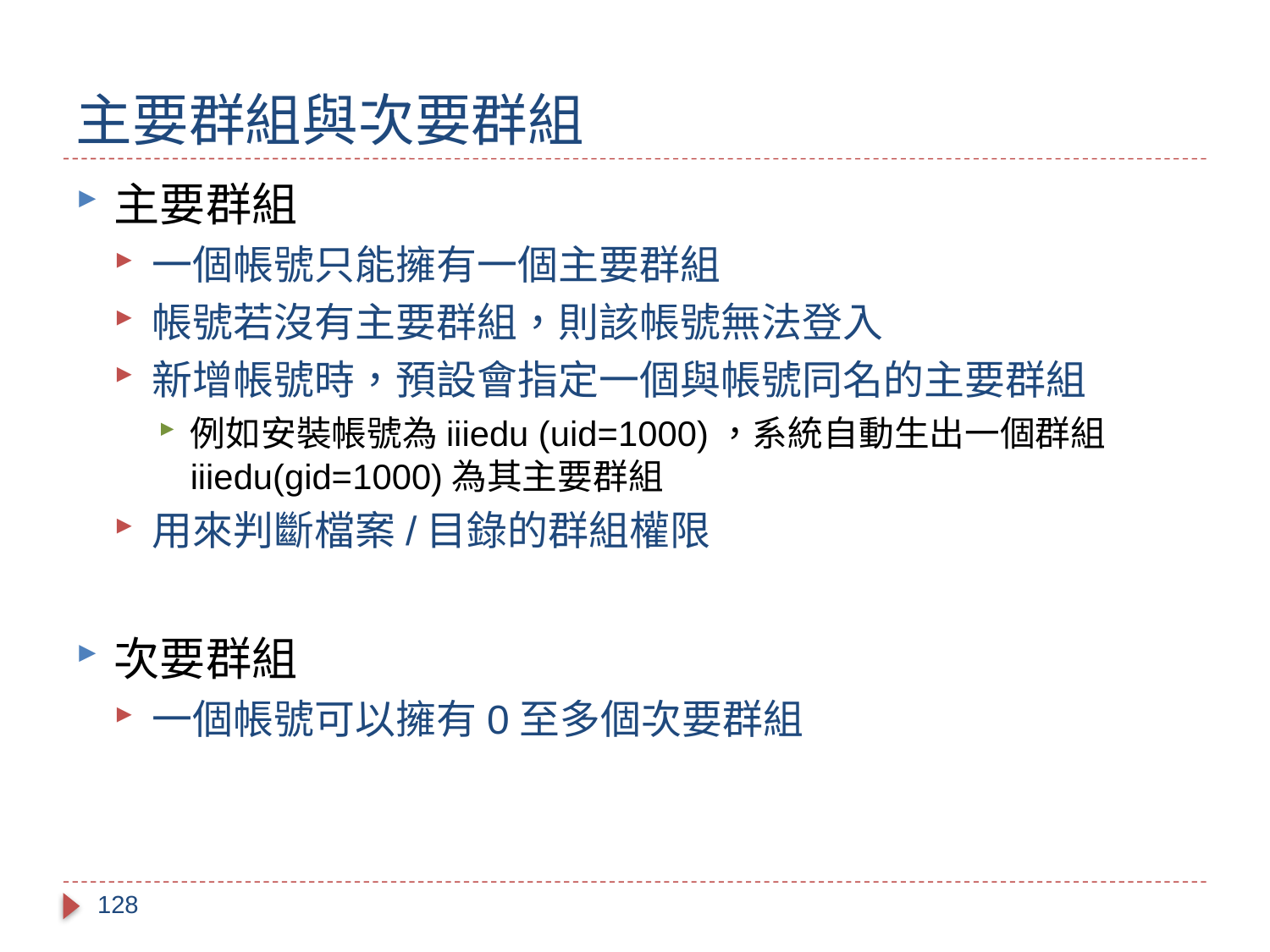

# 主要群組與次要群組
主要群組
一個帳號只能擁有一個主要群組
帳號若沒有主要群組，則該帳號無法登入
新增帳號時，預設會指定一個與帳號同名的主要群組
例如安裝帳號為iiiedu (uid=1000)，系統自動生出一個群組iiiedu(gid=1000)為其主要群組
用來判斷檔案/目錄的群組權限

次要群組
一個帳號可以擁有0至多個次要群組

128